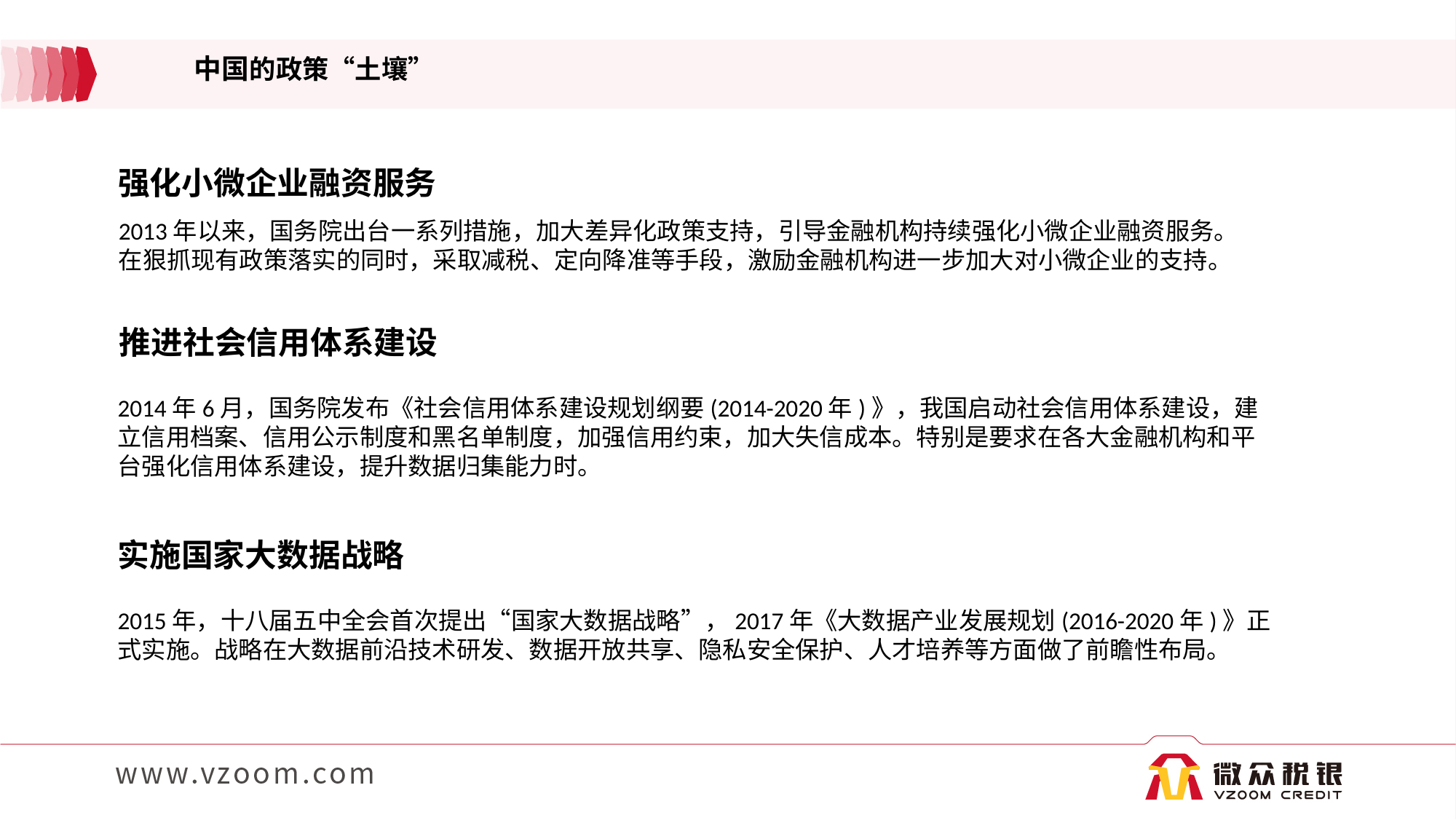

中国的政策“土壤”

强化小微企业融资服务
2013年以来，国务院出台一系列措施，加大差异化政策支持，引导金融机构持续强化小微企业融资服务。在狠抓现有政策落实的同时，采取减税、定向降准等手段，激励金融机构进一步加大对小微企业的支持。

推进社会信用体系建设
2014年6月，国务院发布《社会信用体系建设规划纲要(2014-2020年)》，我国启动社会信用体系建设，建立信用档案、信用公示制度和黑名单制度，加强信用约束，加大失信成本。特别是要求在各大金融机构和平台强化信用体系建设，提升数据归集能力时。

实施国家大数据战略
2015年，十八届五中全会首次提出“国家大数据战略”，2017年《大数据产业发展规划(2016-2020年)》正式实施。战略在大数据前沿技术研发、数据开放共享、隐私安全保护、人才培养等方面做了前瞻性布局。